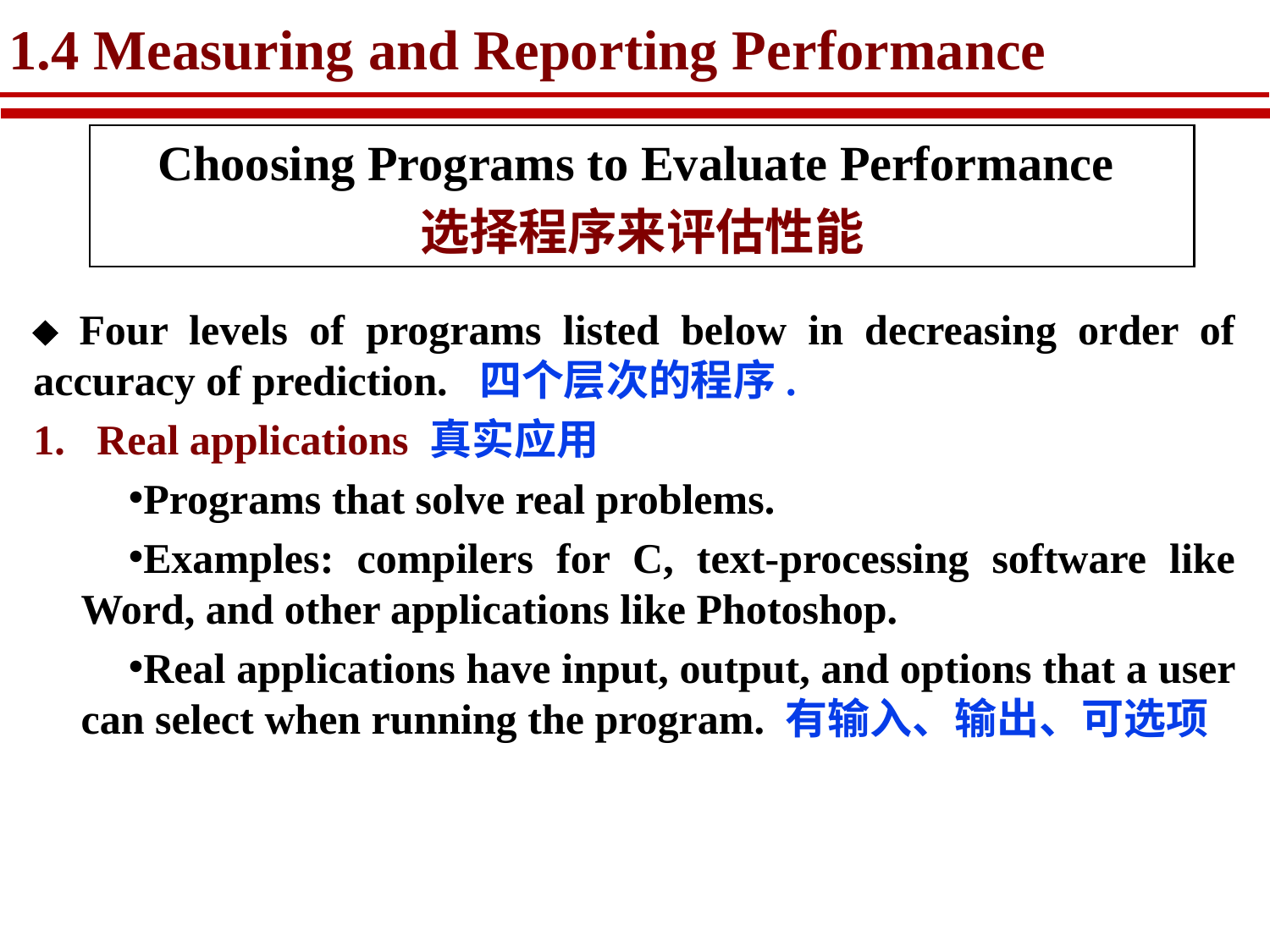

# 1.4 Measuring and Reporting Performance
Choosing Programs to Evaluate Performance
选择程序来评估性能
♦ Four levels of programs listed below in decreasing order of accuracy of prediction.  四个层次的程序.
Real applications 真实应用
Programs that solve real problems.
Examples: compilers for C, text-processing software like Word, and other applications like Photoshop.
Real applications have input, output, and options that a user can select when running the program. 有输入、输出、可选项